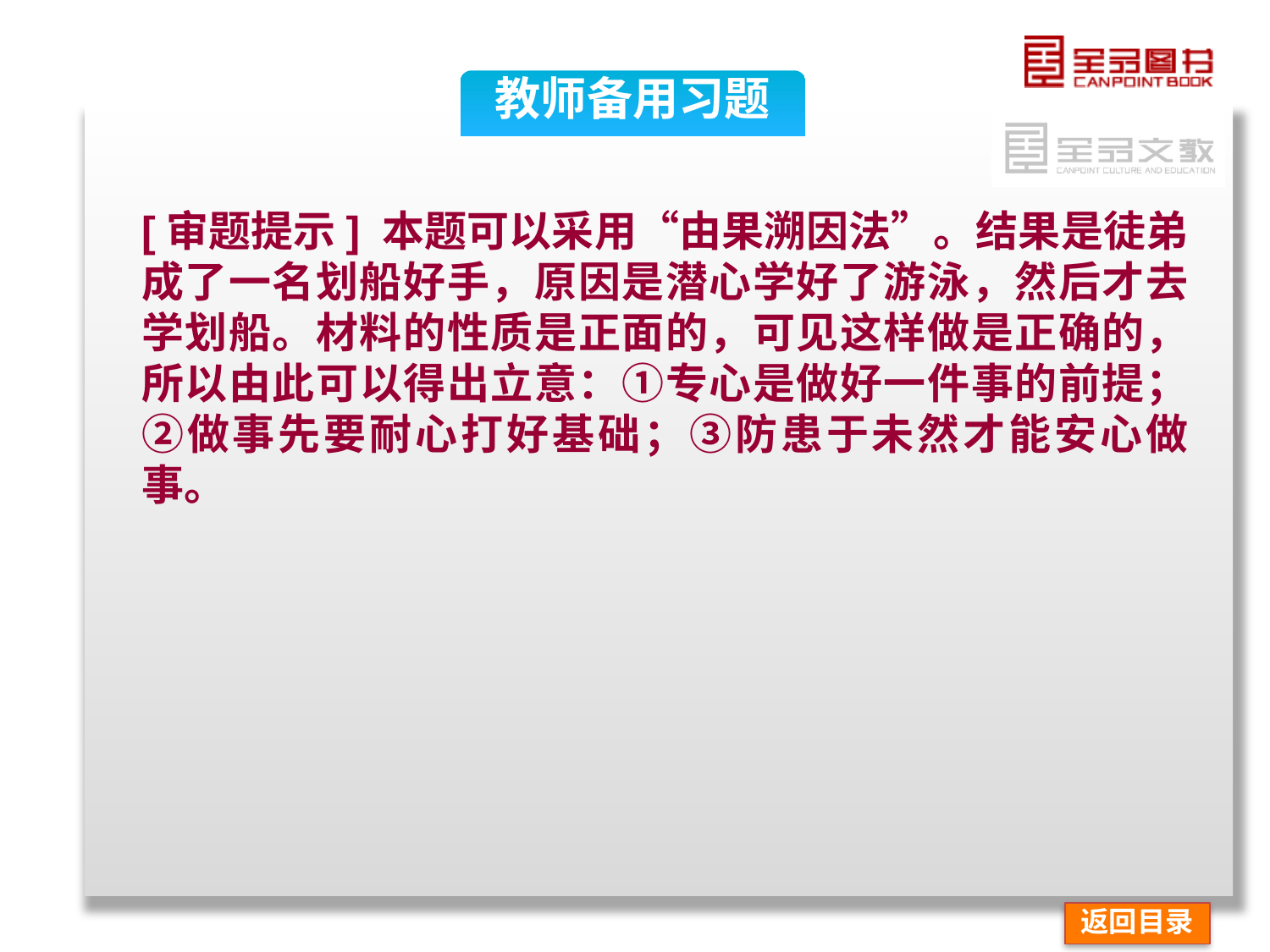

教师备用习题
[审题提示] 本题可以采用“由果溯因法”。结果是徒弟成了一名划船好手，原因是潜心学好了游泳，然后才去学划船。材料的性质是正面的，可见这样做是正确的，所以由此可以得出立意：①专心是做好一件事的前提；②做事先要耐心打好基础；③防患于未然才能安心做事。

返回目录